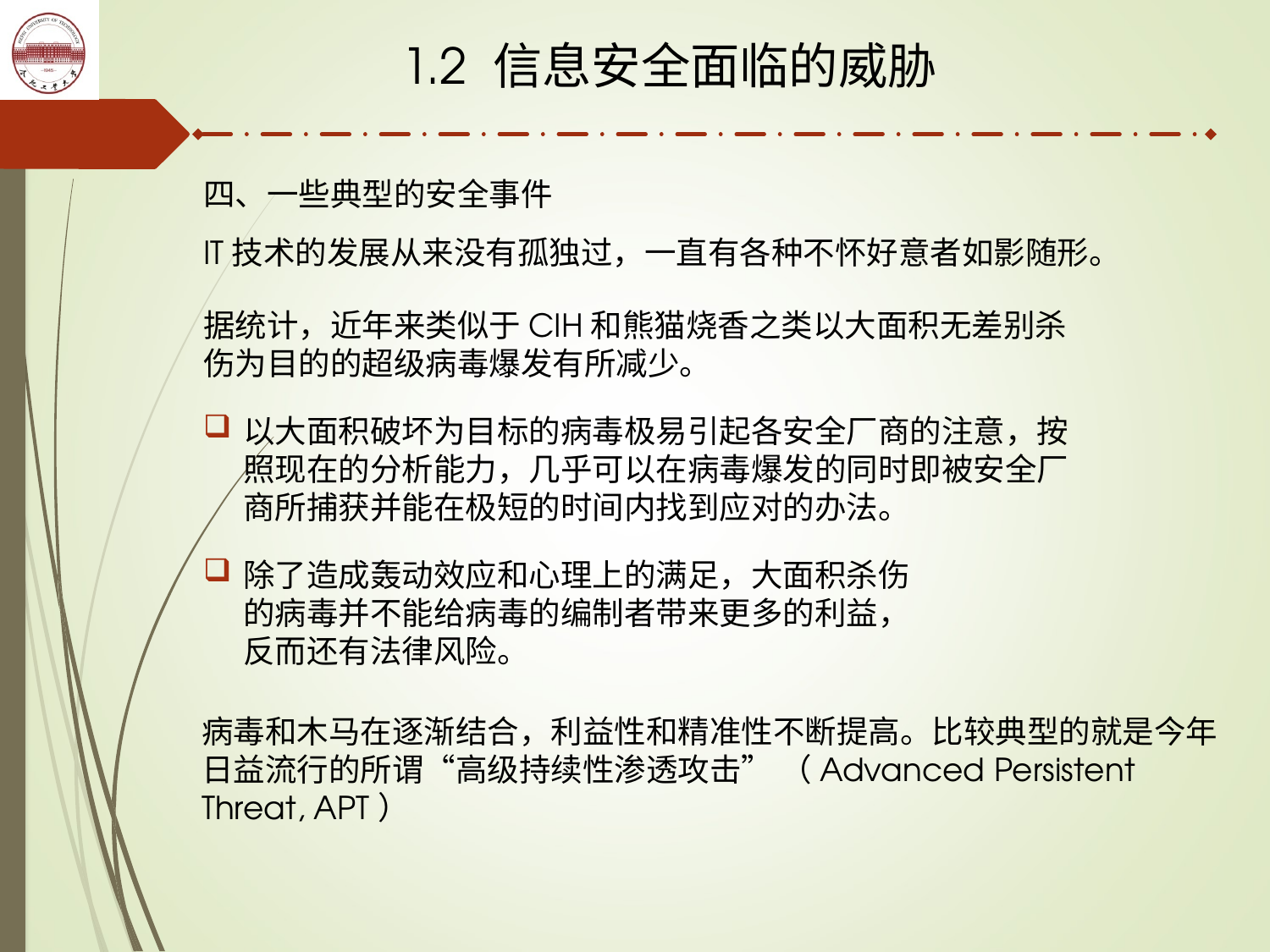

1.2 信息安全面临的威胁
四、一些典型的安全事件
IT技术的发展从来没有孤独过，一直有各种不怀好意者如影随形。
据统计，近年来类似于CIH和熊猫烧香之类以大面积无差别杀伤为目的的超级病毒爆发有所减少。
以大面积破坏为目标的病毒极易引起各安全厂商的注意，按照现在的分析能力，几乎可以在病毒爆发的同时即被安全厂商所捕获并能在极短的时间内找到应对的办法。
除了造成轰动效应和心理上的满足，大面积杀伤的病毒并不能给病毒的编制者带来更多的利益，反而还有法律风险。
病毒和木马在逐渐结合，利益性和精准性不断提高。比较典型的就是今年日益流行的所谓“高级持续性渗透攻击” （Advanced Persistent Threat, APT）